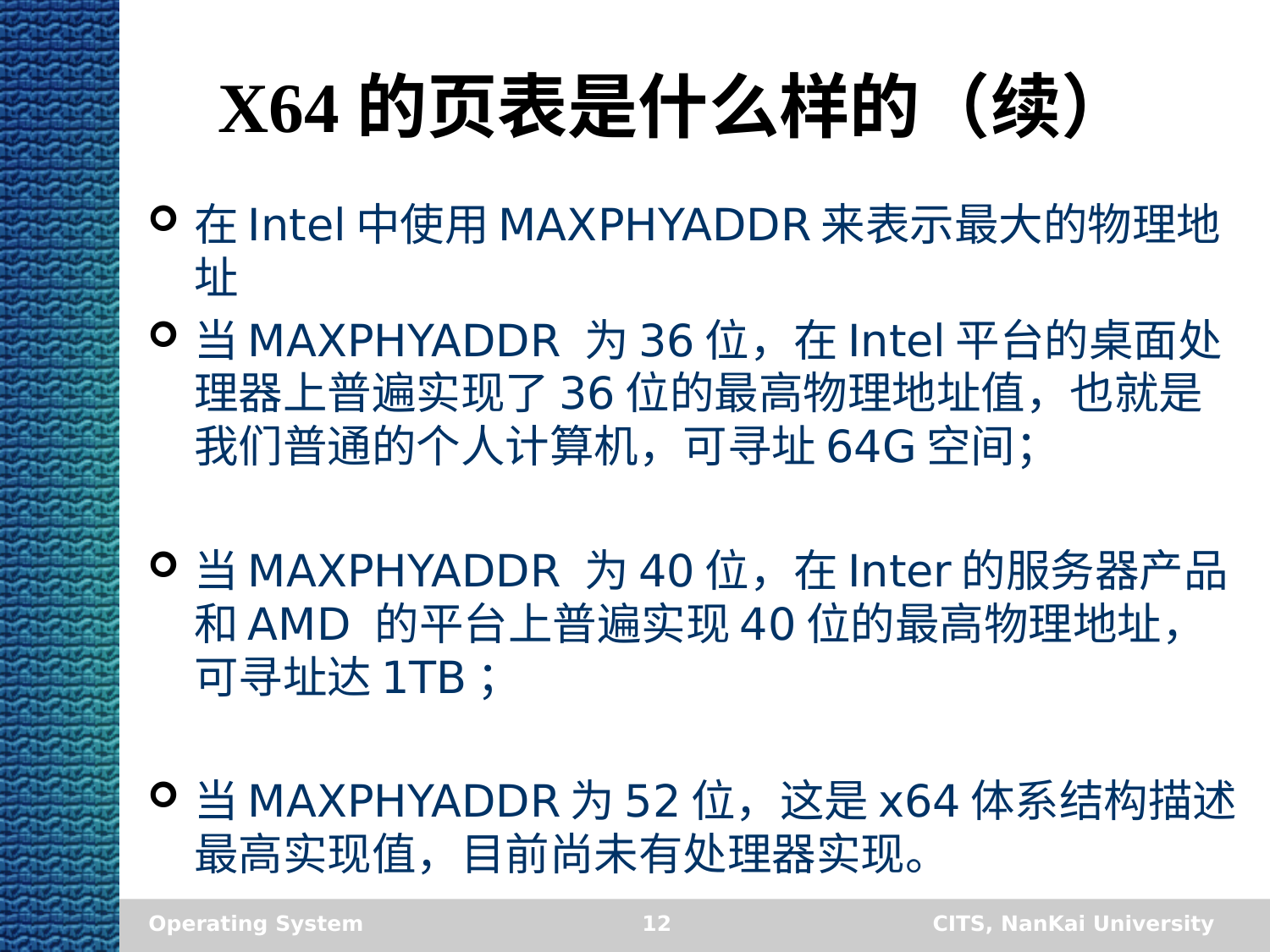

# X64的页表是什么样的（续）
在Intel中使用MAXPHYADDR来表示最大的物理地址
当MAXPHYADDR 为36位，在Intel平台的桌面处理器上普遍实现了36位的最高物理地址值，也就是我们普通的个人计算机，可寻址64G空间；

当MAXPHYADDR 为40位，在Inter的服务器产品和AMD 的平台上普遍实现40位的最高物理地址，可寻址达1TB；

当MAXPHYADDR为52位，这是x64体系结构描述最高实现值，目前尚未有处理器实现。
Operating System
12
CITS, NanKai University